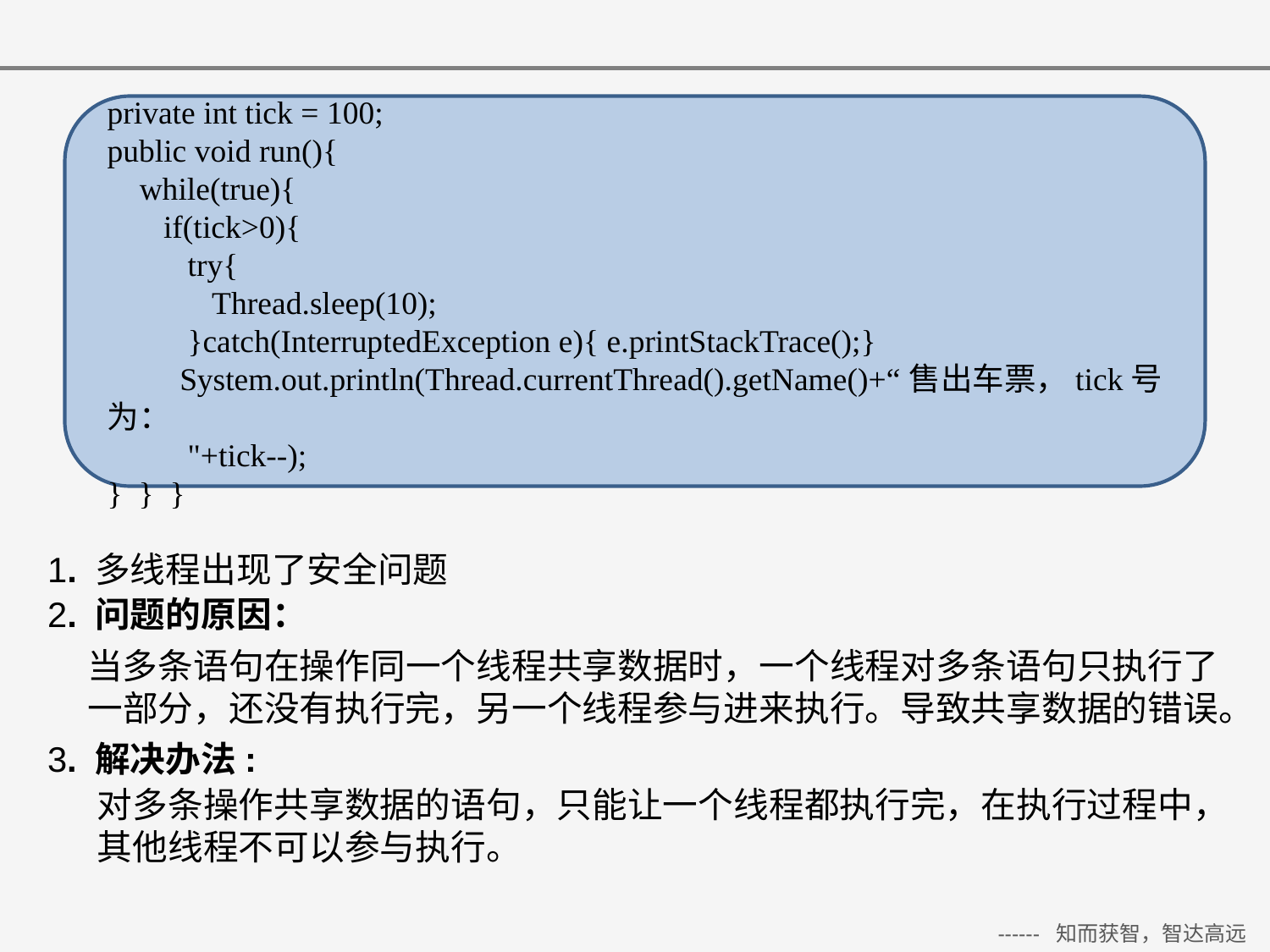

private int tick = 100;
public void run(){
    while(true){
       if(tick>0){
          try{
             Thread.sleep(10);
          }catch(InterruptedException e){ e.printStackTrace();}
         System.out.println(Thread.currentThread().getName()+“售出车票，tick号为：
          "+tick--);
}  }  }

1. 多线程出现了安全问题

2. 问题的原因：
当多条语句在操作同一个线程共享数据时，一个线程对多条语句只执行了一部分，还没有执行完，另一个线程参与进来执行。导致共享数据的错误。
3. 解决办法:
对多条操作共享数据的语句，只能让一个线程都执行完，在执行过程中，其他线程不可以参与执行。